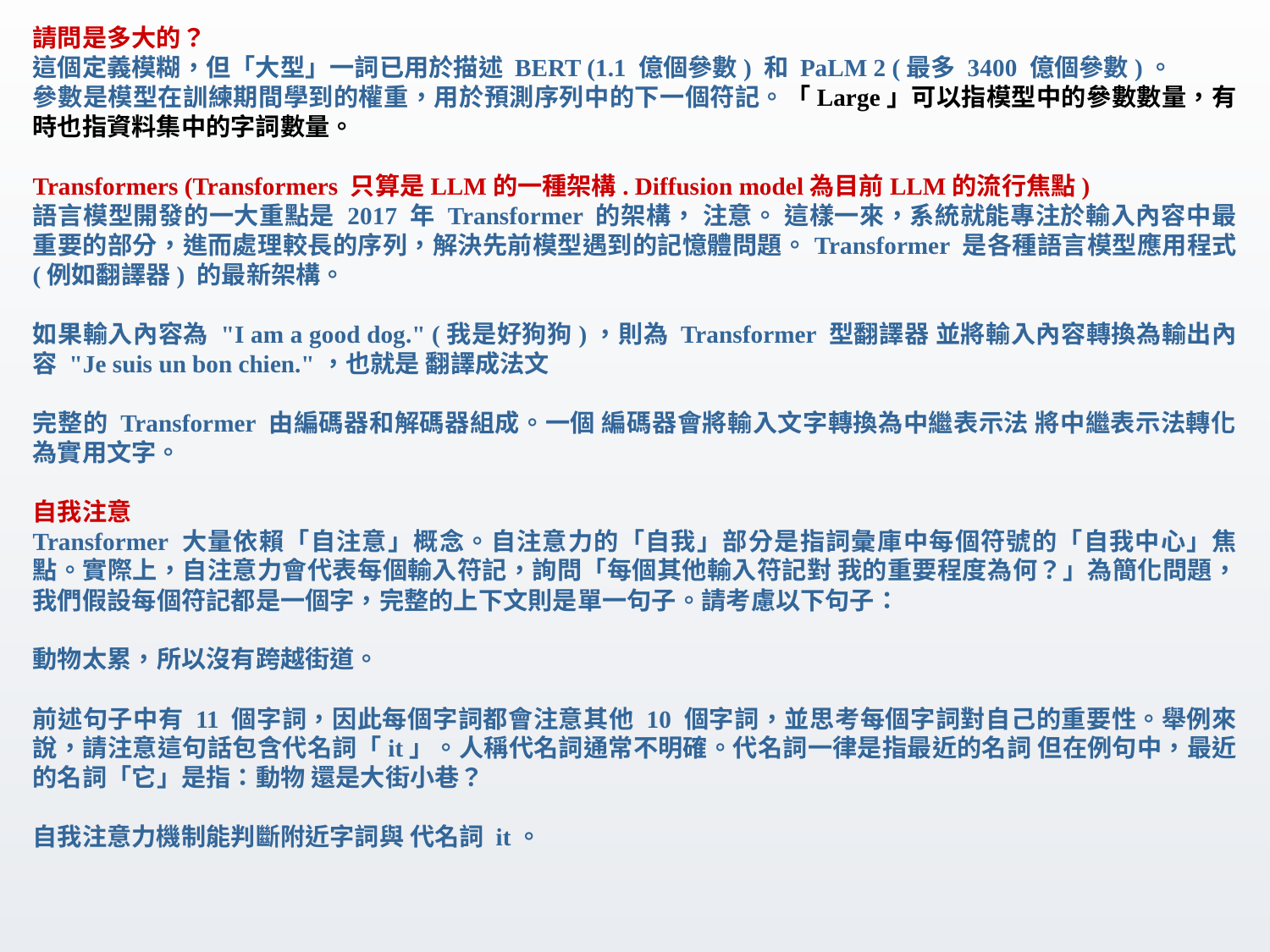

請問是多大的？
這個定義模糊，但「大型」一詞已用於描述 BERT (1.1 億個參數) 和 PaLM 2 (最多 3400 億個參數)。
參數是模型在訓練期間學到的權重，用於預測序列中的下一個符記。「Large」可以指模型中的參數數量，有時也指資料集中的字詞數量。

Transformers (Transformers 只算是LLM的一種架構. Diffusion model為目前LLM的流行焦點)
語言模型開發的一大重點是 2017 年 Transformer 的架構， 注意。 這樣一來，系統就能專注於輸入內容中最重要的部分，進而處理較長的序列，解決先前模型遇到的記憶體問題。Transformer 是各種語言模型應用程式 (例如翻譯器) 的最新架構。

如果輸入內容為 "I am a good dog." (我是好狗狗)，則為 Transformer 型翻譯器 並將輸入內容轉換為輸出內容 "Je suis un bon chien."，也就是 翻譯成法文

完整的 Transformer 由編碼器和解碼器組成。一個 編碼器會將輸入文字轉換為中繼表示法 將中繼表示法轉化為實用文字。

自我注意
Transformer 大量依賴「自注意」概念。自注意力的「自我」部分是指詞彙庫中每個符號的「自我中心」焦點。實際上，自注意力會代表每個輸入符記，詢問「每個其他輸入符記對 我的重要程度為何？」為簡化問題，我們假設每個符記都是一個字，完整的上下文則是單一句子。請考慮以下句子：

動物太累，所以沒有跨越街道。

前述句子中有 11 個字詞，因此每個字詞都會注意其他 10 個字詞，並思考每個字詞對自己的重要性。舉例來說，請注意這句話包含代名詞「it」。人稱代名詞通常不明確。代名詞一律是指最近的名詞 但在例句中，最近的名詞「它」是指：動物 還是大街小巷？

自我注意力機制能判斷附近字詞與 代名詞 it。